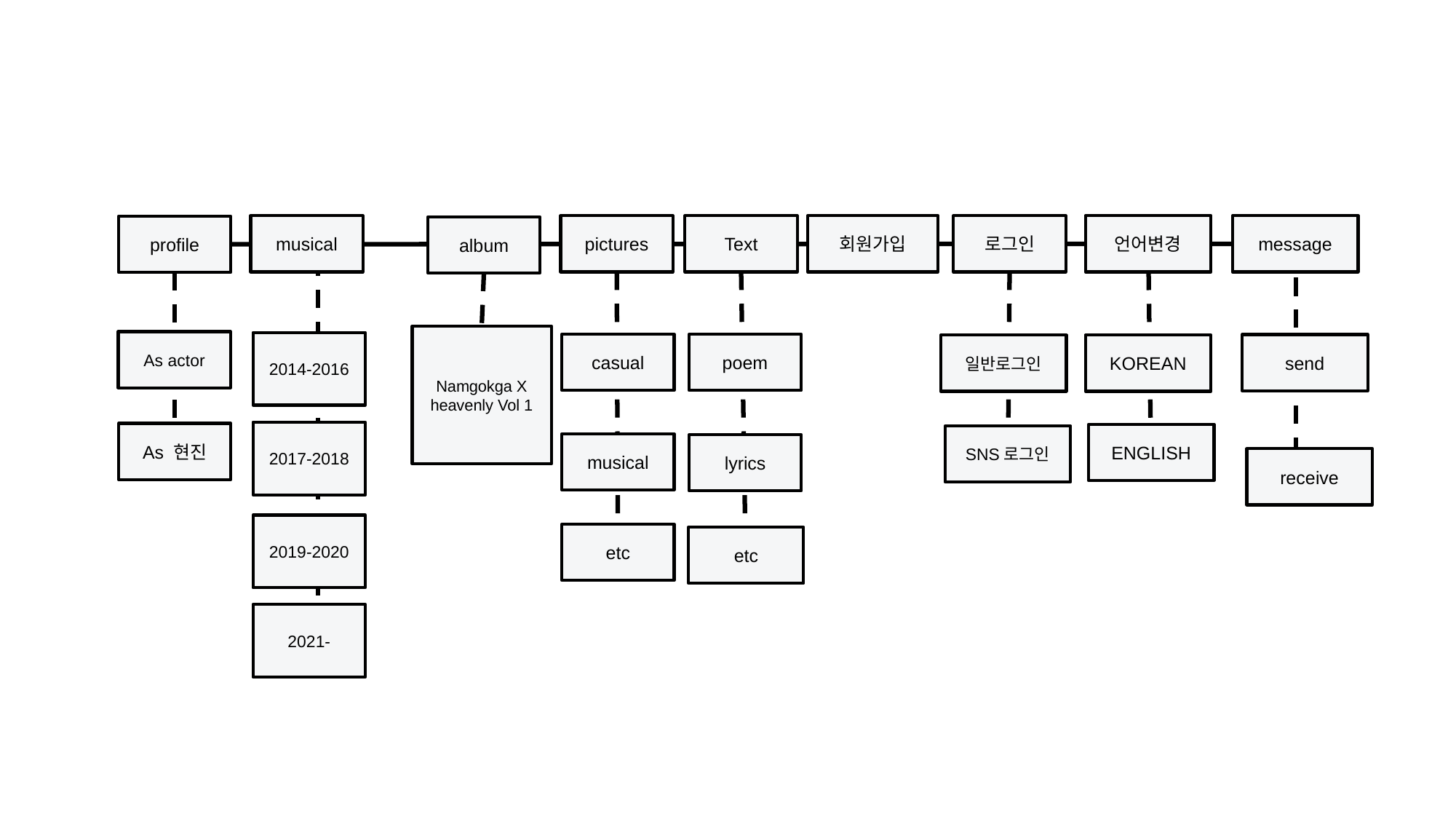

musical
pictures
Text
회원가입
로그인
언어변경
message
profile
album
Namgokga X heavenly Vol 1
As actor
2014-2016
casual
poem
send
일반로그인
KOREAN
2017-2018
As 현진
ENGLISH
SNS로그인
musical
lyrics
receive
2019-2020
etc
etc
2021-